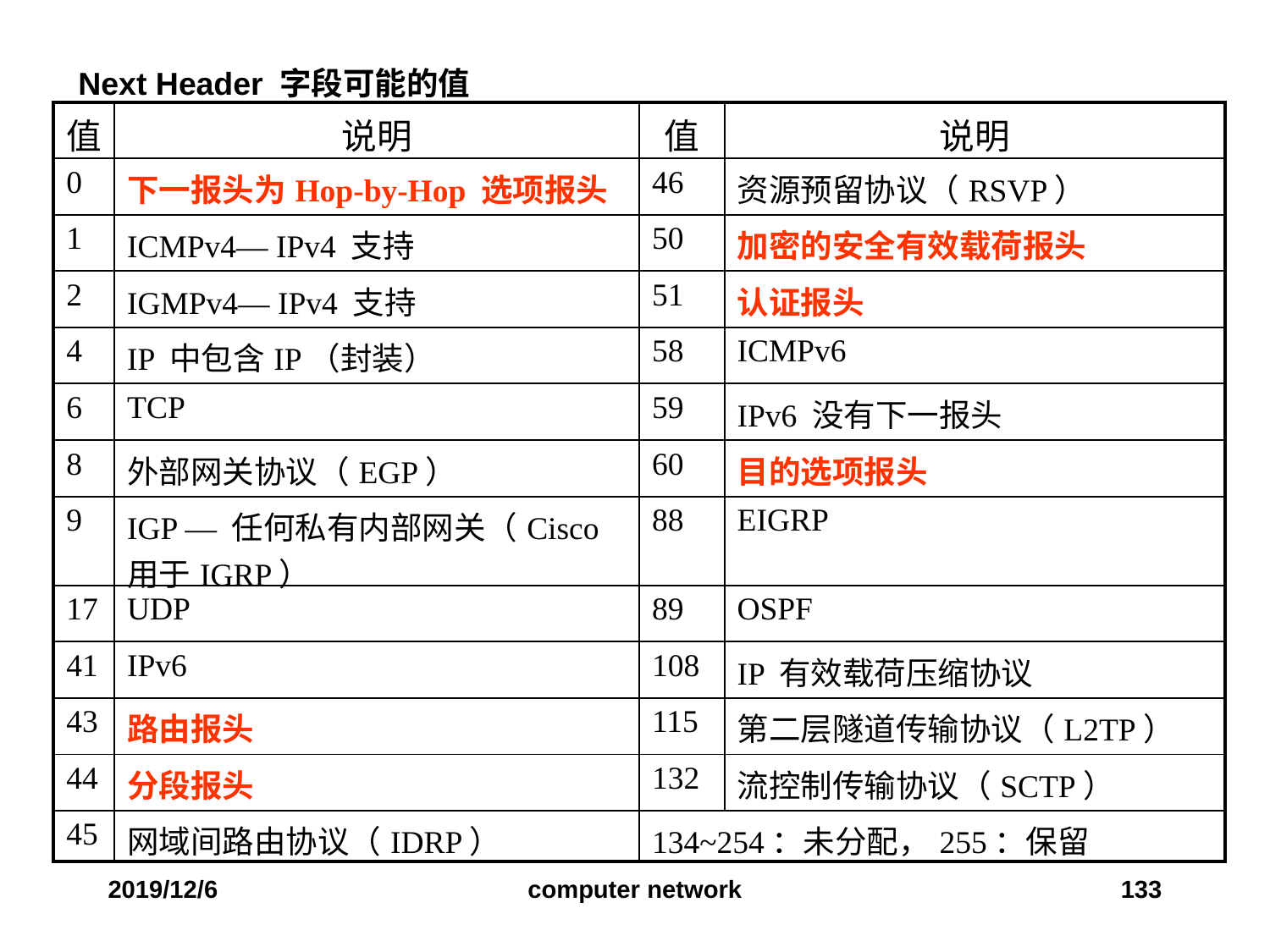

Next Header 字段可能的值
| 值 | 说明 | 值 | 说明 |
| --- | --- | --- | --- |
| 0 | 下一报头为Hop-by-Hop 选项报头 | 46 | 资源预留协议（RSVP） |
| 1 | ICMPv4— IPv4 支持 | 50 | 加密的安全有效载荷报头 |
| 2 | IGMPv4— IPv4 支持 | 51 | 认证报头 |
| 4 | IP 中包含IP（封装） | 58 | ICMPv6 |
| 6 | TCP | 59 | IPv6 没有下一报头 |
| 8 | 外部网关协议（EGP） | 60 | 目的选项报头 |
| 9 | IGP — 任何私有内部网关（Cisco 用于IGRP） | 88 | EIGRP |
| 17 | UDP | 89 | OSPF |
| 41 | IPv6 | 108 | IP 有效载荷压缩协议 |
| 43 | 路由报头 | 115 | 第二层隧道传输协议（L2TP） |
| 44 | 分段报头 | 132 | 流控制传输协议（SCTP） |
| 45 | 网域间路由协议（IDRP） | 134~254：未分配，255：保留 |  |
2019/12/6
computer network
133